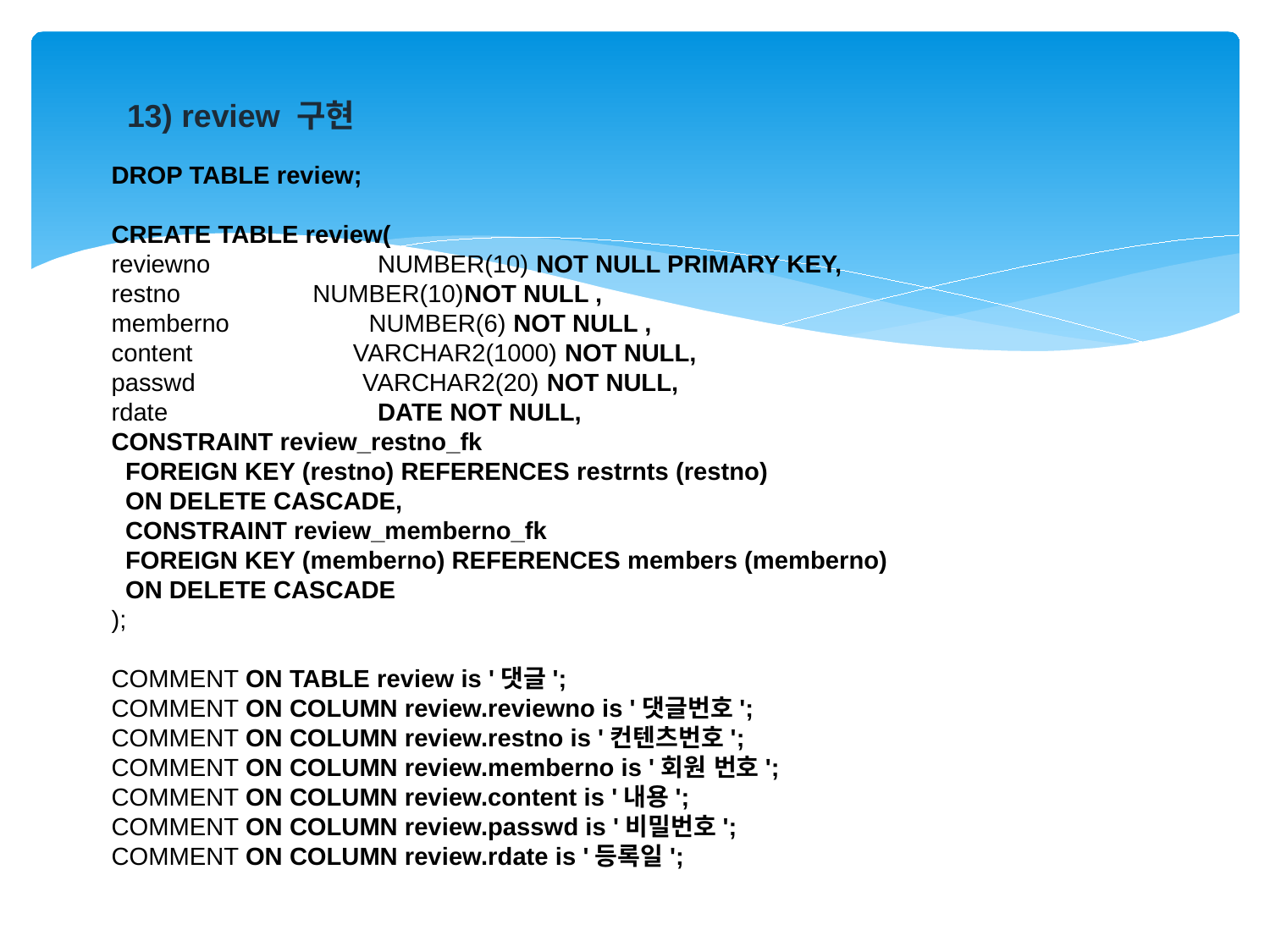

13) review 구현
DROP TABLE review;

CREATE TABLE review(
reviewno                        NUMBER(10) NOT NULL PRIMARY KEY,
restno                   NUMBER(10)NOT NULL ,
memberno                    NUMBER(6) NOT NULL ,
content                       VARCHAR2(1000) NOT NULL,
passwd                        VARCHAR2(20) NOT NULL,
rdate                              DATE NOT NULL,
CONSTRAINT review_restno_fk
  FOREIGN KEY (restno) REFERENCES restrnts (restno)
  ON DELETE CASCADE,
  CONSTRAINT review_memberno_fk
  FOREIGN KEY (memberno) REFERENCES members (memberno)
  ON DELETE CASCADE
);

COMMENT ON TABLE review is '댓글';
COMMENT ON COLUMN review.reviewno is '댓글번호';
COMMENT ON COLUMN review.restno is '컨텐츠번호';
COMMENT ON COLUMN review.memberno is '회원 번호';
COMMENT ON COLUMN review.content is '내용';
COMMENT ON COLUMN review.passwd is '비밀번호';
COMMENT ON COLUMN review.rdate is '등록일';